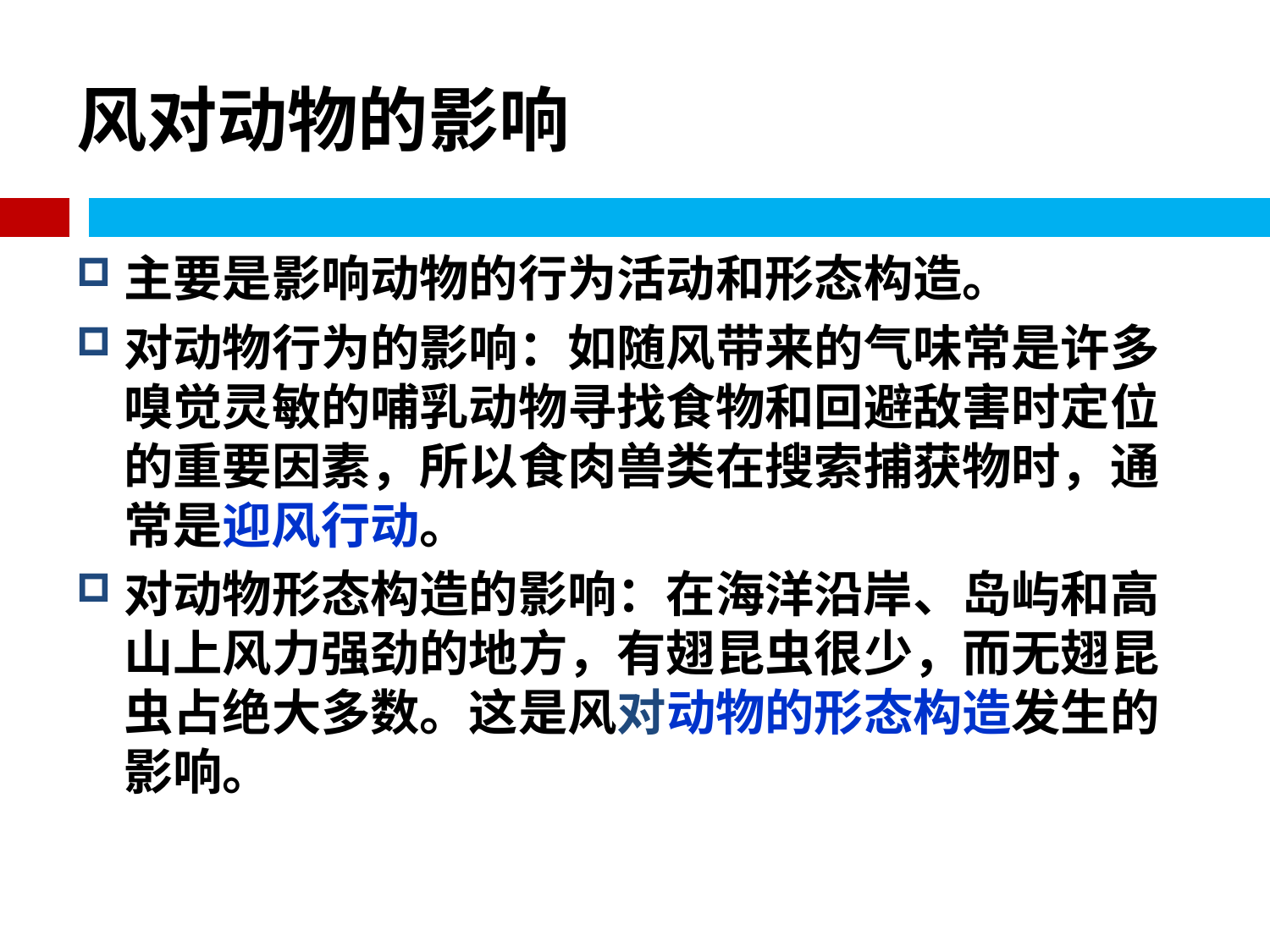

# 风对动物的影响
主要是影响动物的行为活动和形态构造。
对动物行为的影响：如随风带来的气味常是许多嗅觉灵敏的哺乳动物寻找食物和回避敌害时定位的重要因素，所以食肉兽类在搜索捕获物时，通常是迎风行动。
对动物形态构造的影响：在海洋沿岸、岛屿和高山上风力强劲的地方，有翅昆虫很少，而无翅昆虫占绝大多数。这是风对动物的形态构造发生的影响。